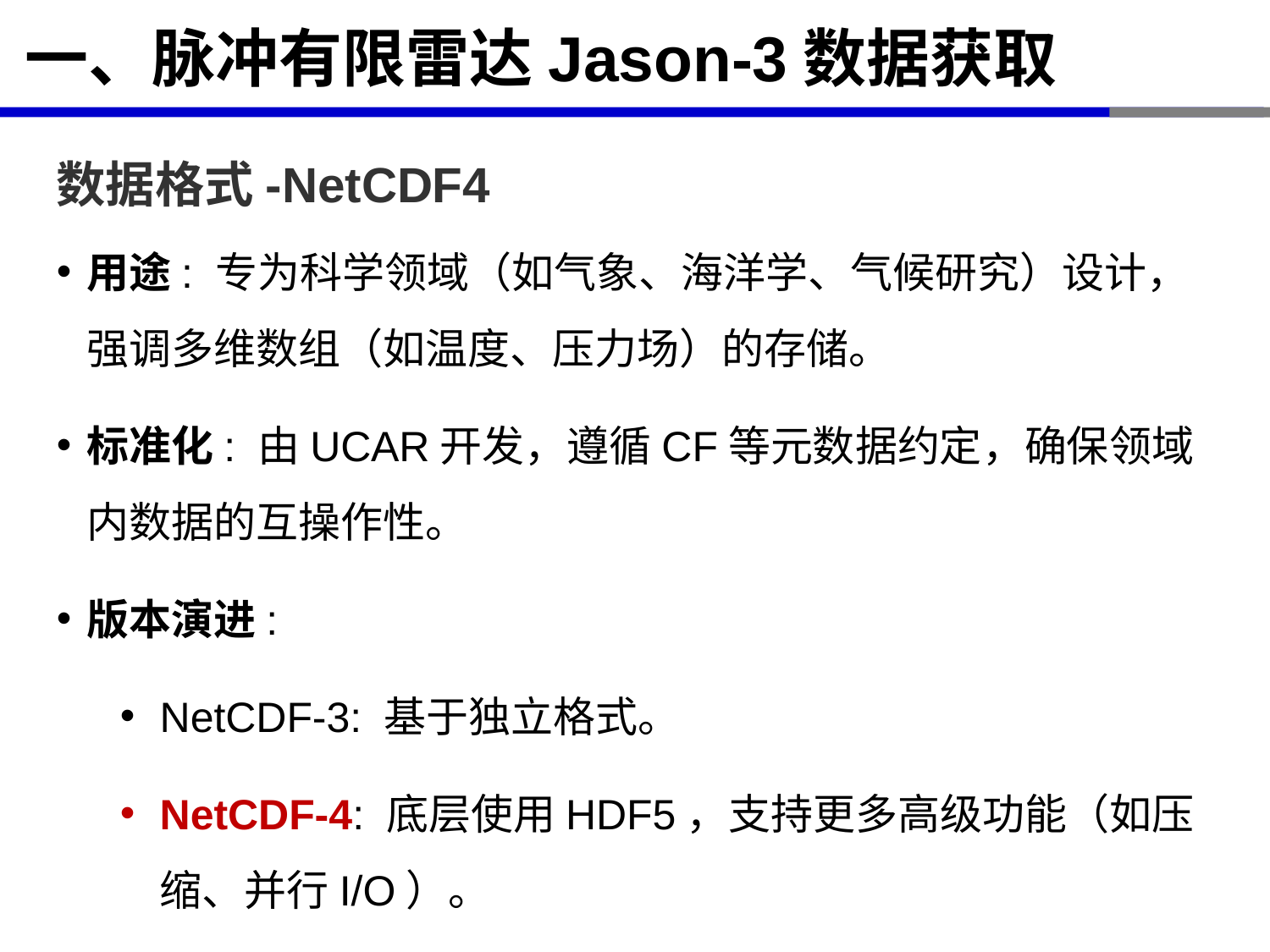

# 一、脉冲有限雷达Jason-3数据获取
数据格式-NetCDF4
用途: 专为科学领域（如气象、海洋学、气候研究）设计，强调多维数组（如温度、压力场）的存储。
标准化: 由UCAR开发，遵循CF等元数据约定，确保领域内数据的互操作性。
版本演进:
NetCDF-3: 基于独立格式。
NetCDF-4: 底层使用HDF5，支持更多高级功能（如压缩、并行I/O）。